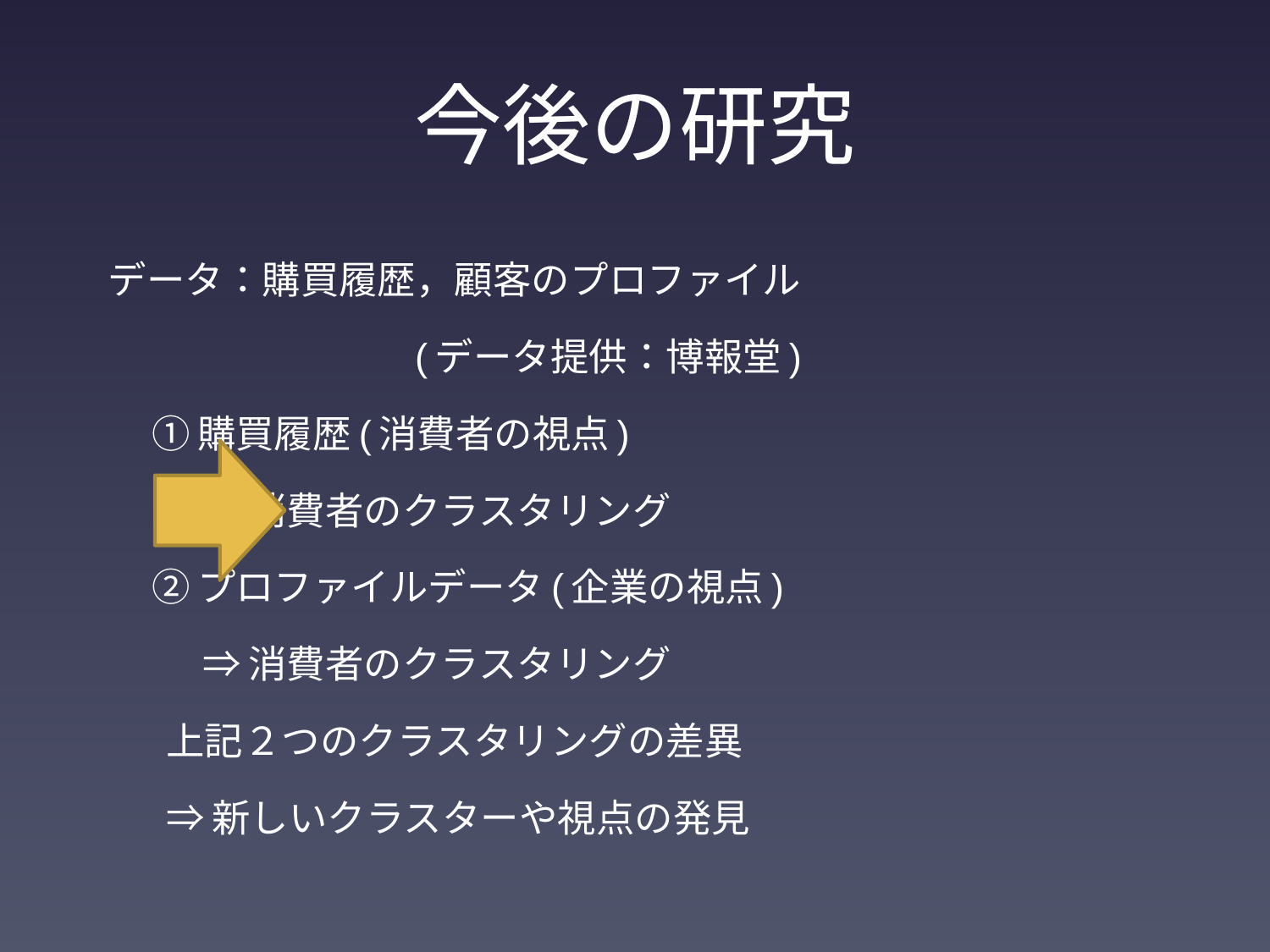

# 今後の研究
データ：購買履歴，顧客のプロファイル
			　　　　(データ提供：博報堂)
			①購買履歴(消費者の視点)
				⇒消費者のクラスタリング
			②プロファイルデータ(企業の視点)
				⇒消費者のクラスタリング
上記２つのクラスタリングの差異
⇒新しいクラスターや視点の発見